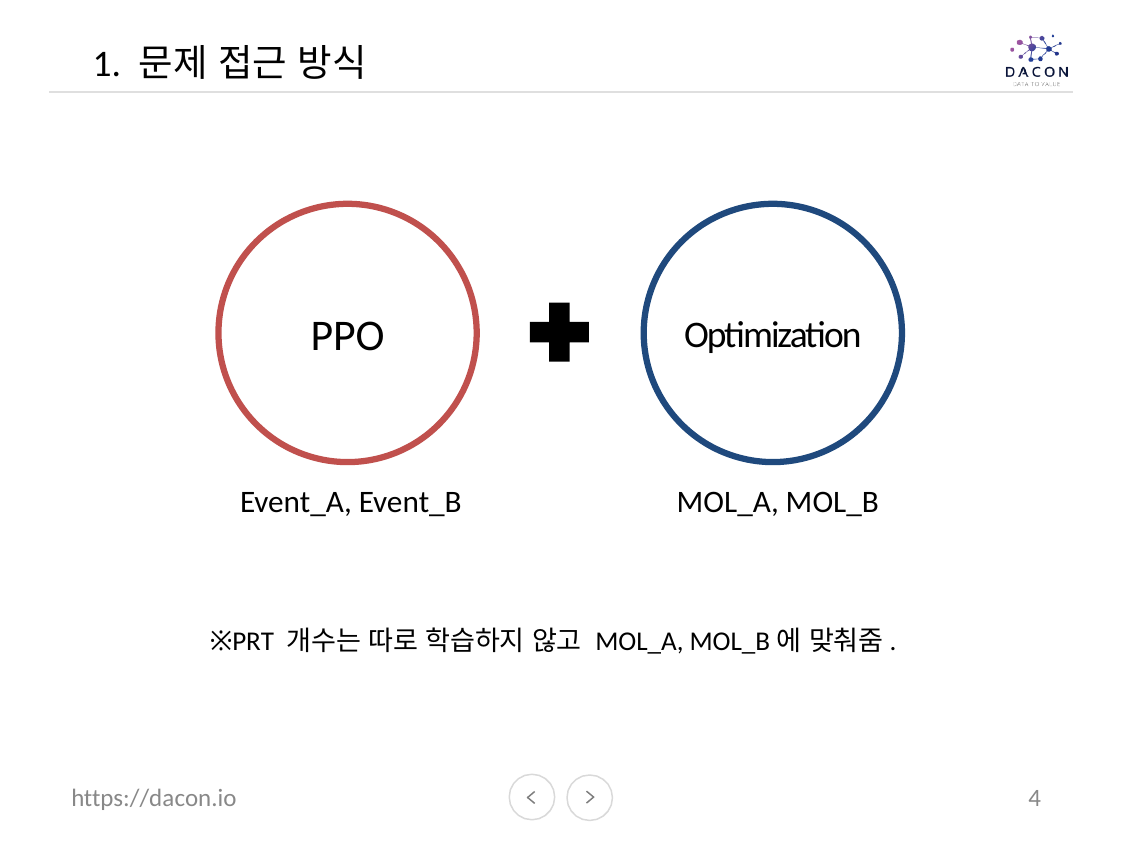

1. 문제 접근 방식
PPO
Optimization

MOL_A, MOL_B
Event_A, Event_B
※PRT 개수는 따로 학습하지 않고 MOL_A, MOL_B에 맞춰줌.
https://dacon.io
4